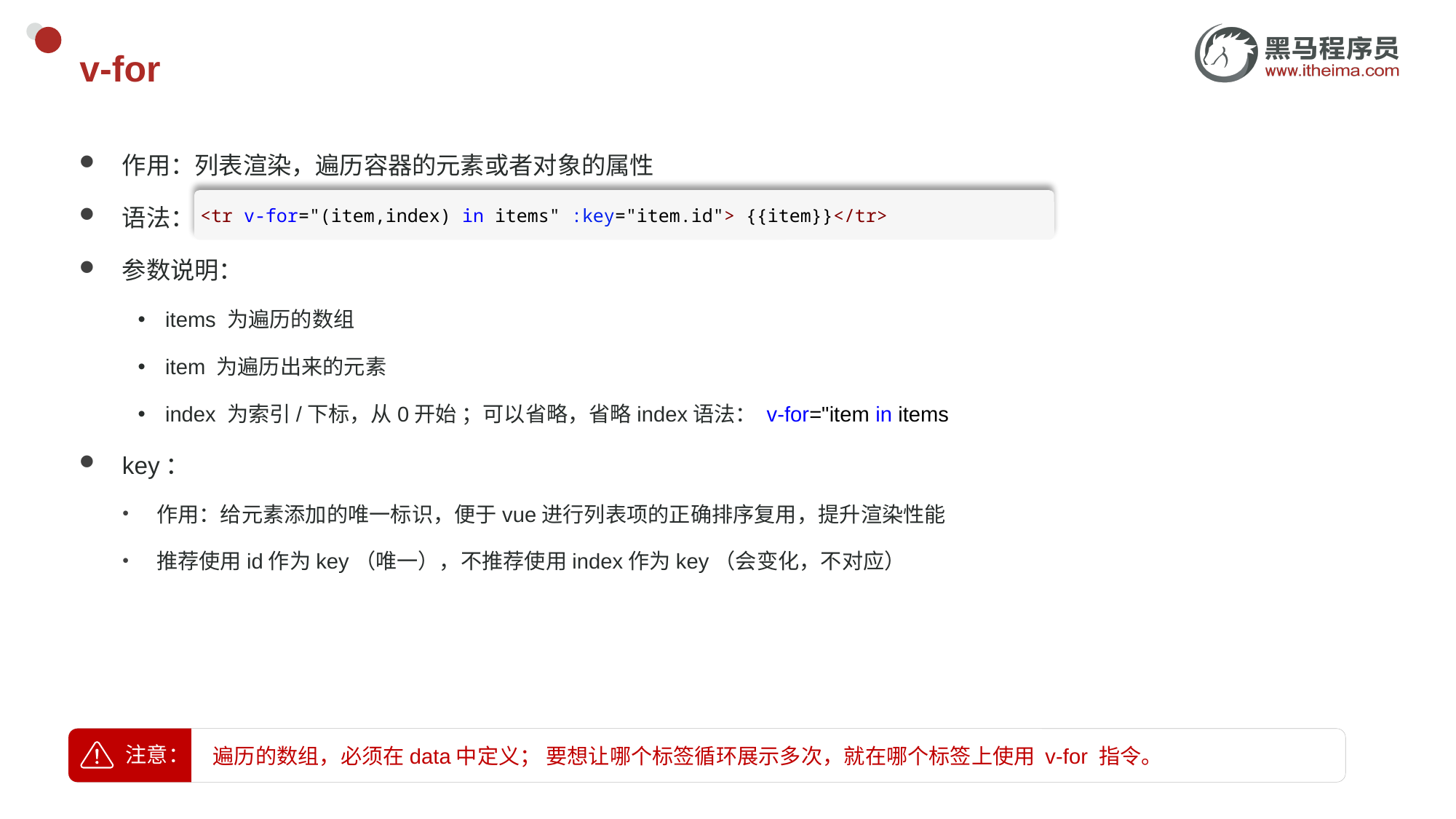

# v-for
作用：列表渲染，遍历容器的元素或者对象的属性
语法：
参数说明：
items 为遍历的数组
item 为遍历出来的元素
index 为索引/下标，从0开始 ；可以省略，省略index语法： v-for="item in items
key：
作用：给元素添加的唯一标识，便于vue进行列表项的正确排序复用，提升渲染性能
推荐使用id作为key（唯一），不推荐使用index作为key（会变化，不对应）
<tr v-for="(item,index) in items" :key="item.id"> {{item}}</tr>

遍历的数组，必须在data中定义； 要想让哪个标签循环展示多次，就在哪个标签上使用 v-for 指令。
注意：